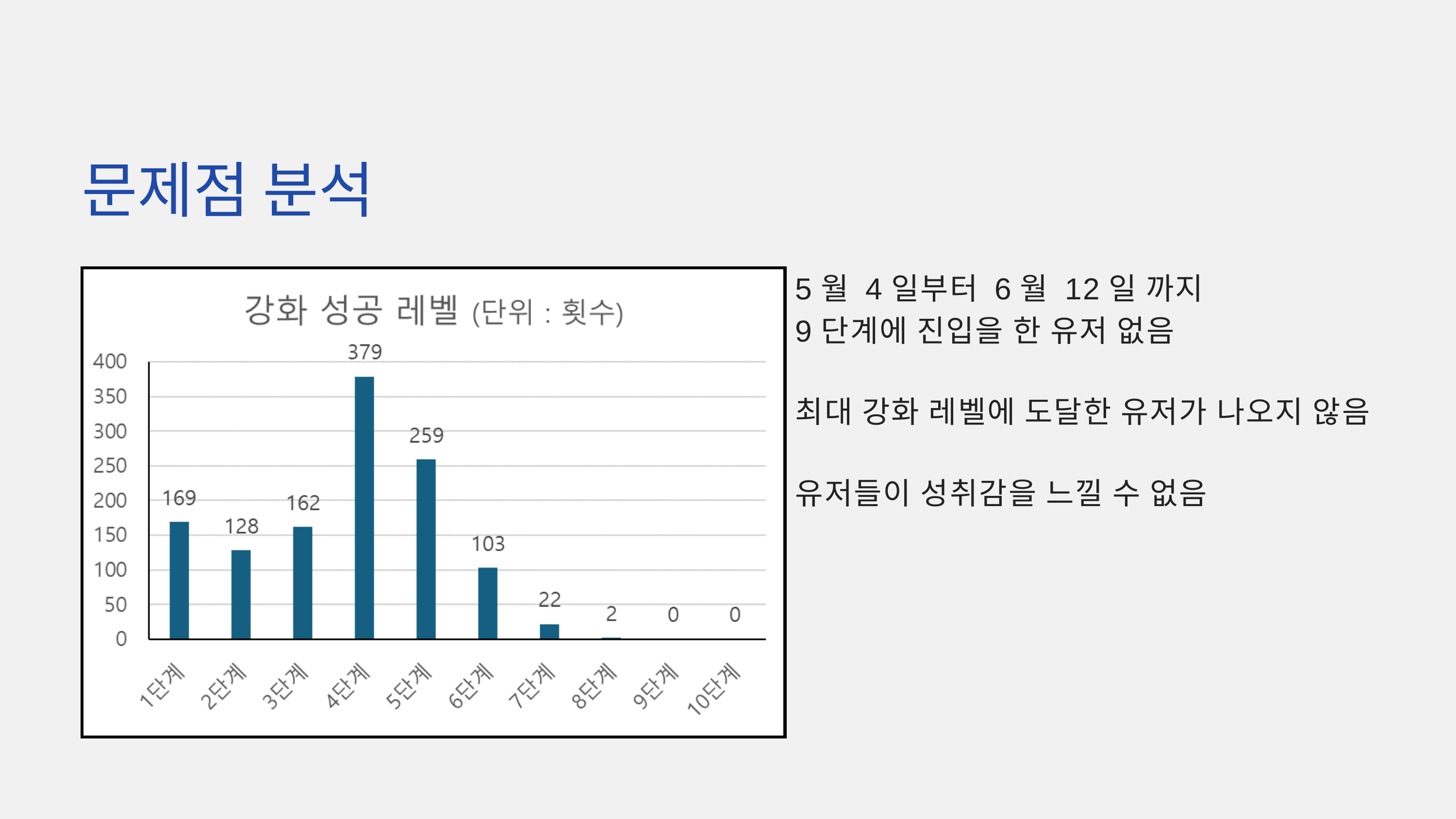

문제점 분석
5월 4일부터 6월 12일 까지
9단계에 진입을 한 유저 없음

최대 강화 레벨에 도달한 유저가 나오지 않음
유저들이 성취감을 느낄 수 없음